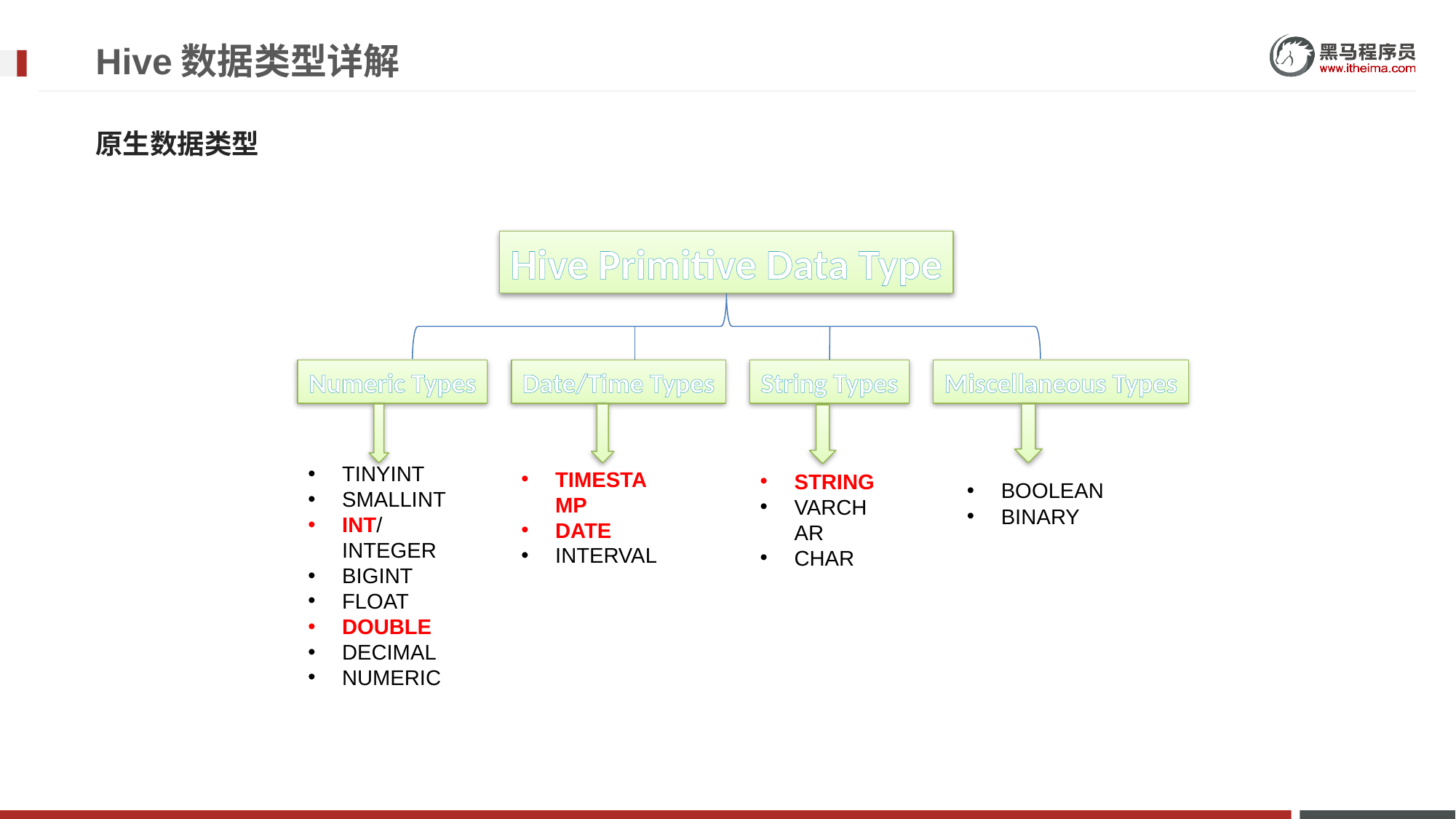

# Hive数据类型详解
原生数据类型
Hive Primitive Data Type

### Chart

| Category |
|---|
Numeric Types
Date/Time Types
String Types
Miscellaneous Types

TINYINT
SMALLINT
INT/INTEGER
BIGINT
FLOAT
DOUBLE
DECIMAL
NUMERIC
TIMESTAMP
DATE
INTERVAL
STRING
VARCHAR
CHAR
BOOLEAN
BINARY